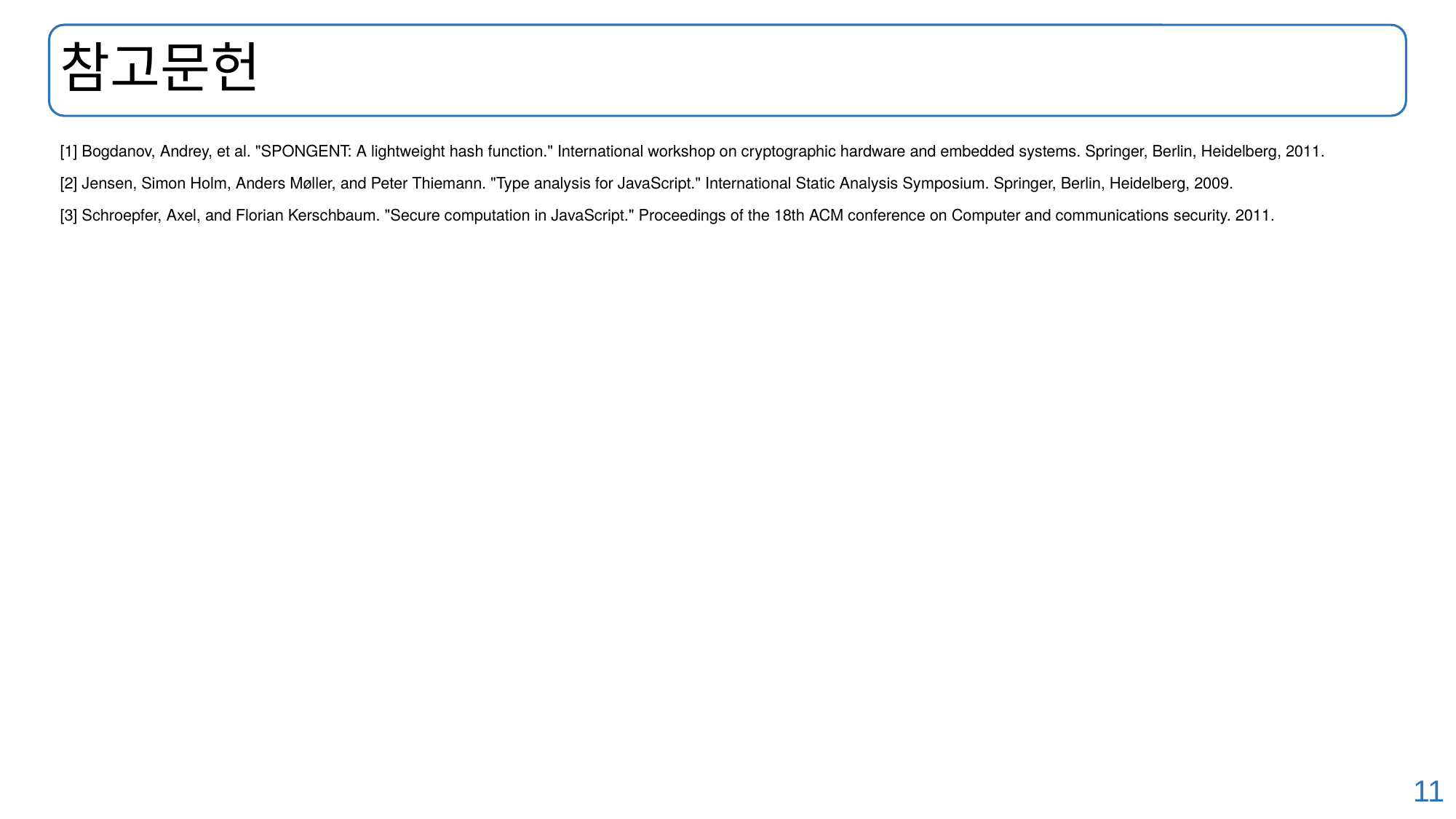

# 참고문헌
[1] Bogdanov, Andrey, et al. "SPONGENT: A lightweight hash function." International workshop on cryptographic hardware and embedded systems. Springer, Berlin, Heidelberg, 2011.
[2] Jensen, Simon Holm, Anders Møller, and Peter Thiemann. "Type analysis for JavaScript." International Static Analysis Symposium. Springer, Berlin, Heidelberg, 2009.
[3] Schroepfer, Axel, and Florian Kerschbaum. "Secure computation in JavaScript." Proceedings of the 18th ACM conference on Computer and communications security. 2011.